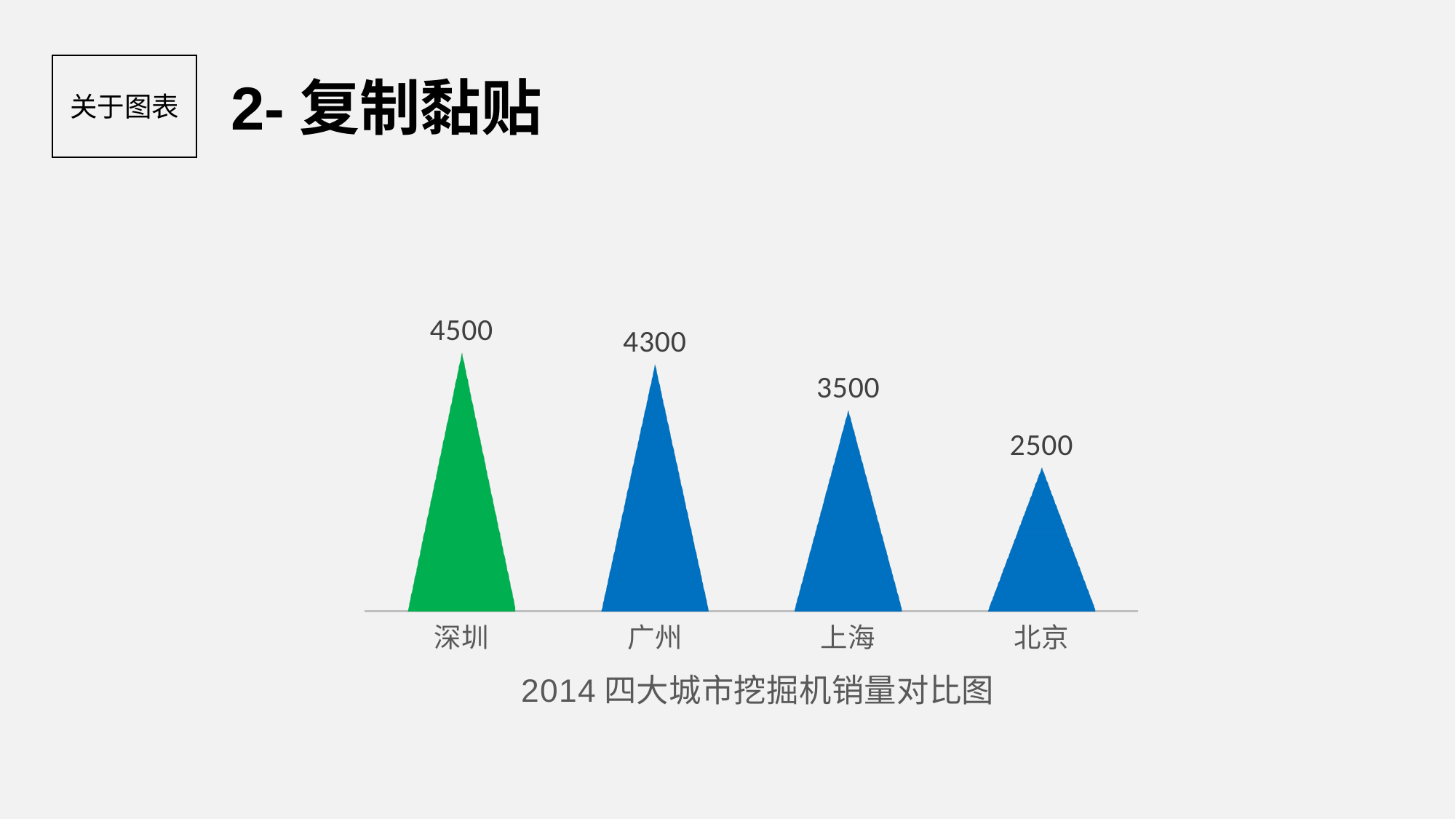

2-复制黏贴
关于图表

### Chart: 2014四大城市挖掘机销量对比图

| Category | 系列 1 |
|---|---|
| 深圳 | 4500.0 |
| 广州 | 4300.0 |
| 上海 | 3500.0 |
| 北京 | 2500.0 |